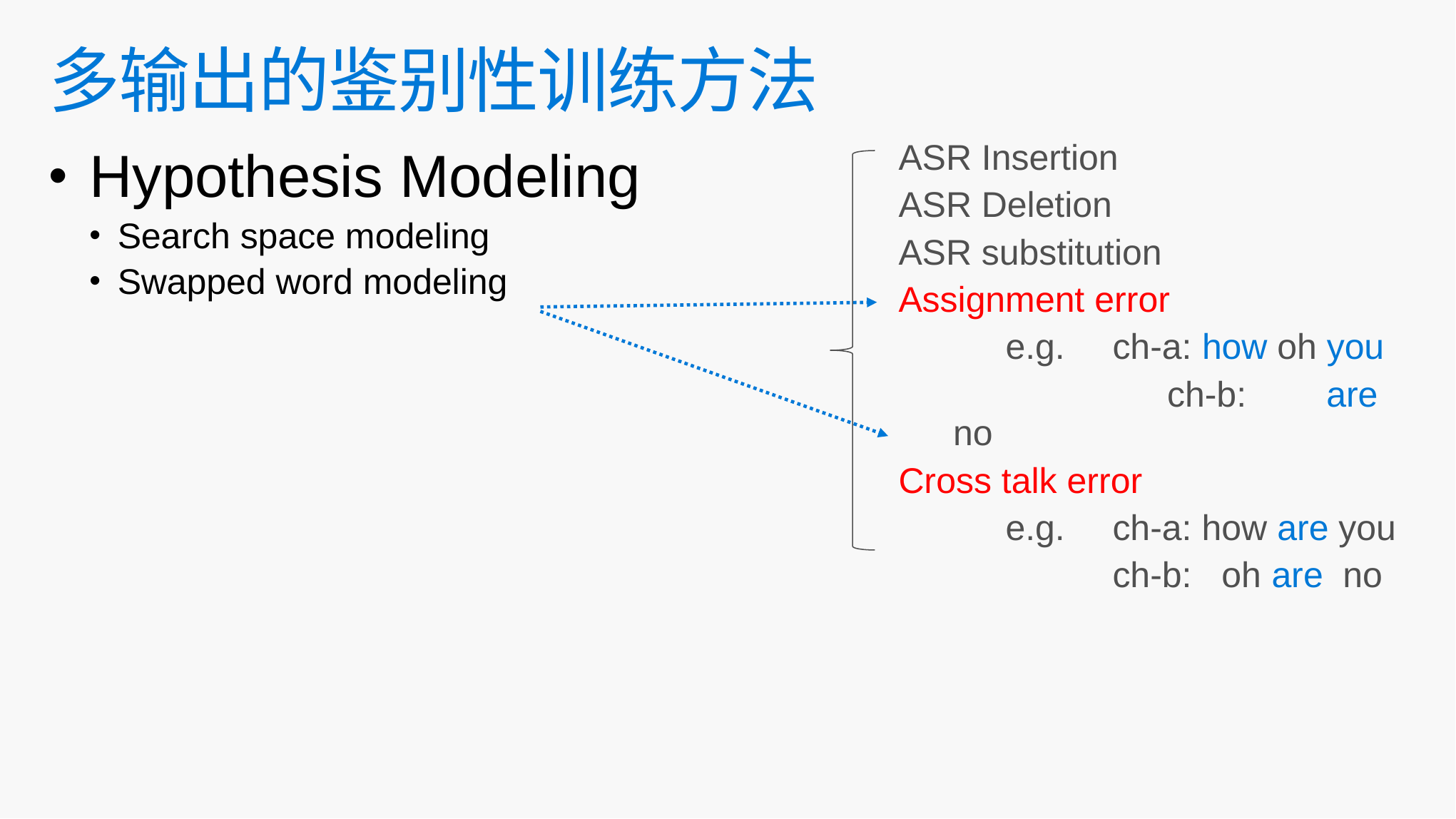

# 多输出的鉴别性训练方法
ASR Insertion
ASR Deletion
ASR substitution
Assignment error
	e.g.	ch-a: how oh you
		ch-b:        are no
Cross talk error
	e.g.	ch-a: how are you
		ch-b:   oh are  no
Hypothesis Modeling
Search space modeling
Swapped word modeling